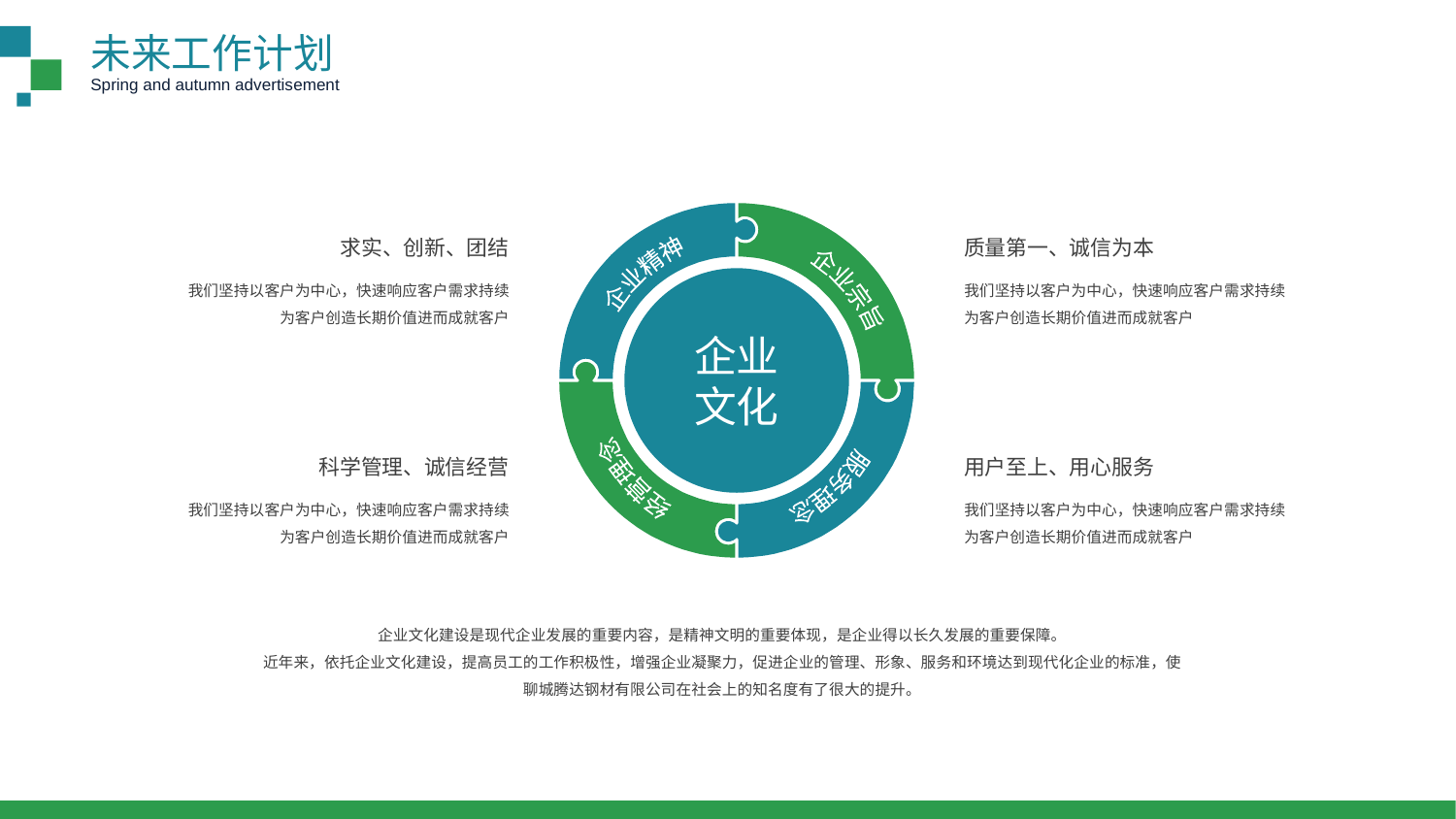

未来工作计划

Spring and autumn advertisement

求实、创新、团结
我们坚持以客户为中心，快速响应客户需求持续为客户创造长期价值进而成就客户
质量第一、诚信为本
我们坚持以客户为中心，快速响应客户需求持续为客户创造长期价值进而成就客户
企业精神
企业宗旨
经营理念
服务理念

企业
文化

科学管理、诚信经营
我们坚持以客户为中心，快速响应客户需求持续为客户创造长期价值进而成就客户
用户至上、用心服务
我们坚持以客户为中心，快速响应客户需求持续为客户创造长期价值进而成就客户
企业文化建设是现代企业发展的重要内容，是精神文明的重要体现，是企业得以长久发展的重要保障。
近年来，依托企业文化建设，提高员工的工作积极性，增强企业凝聚力，促进企业的管理、形象、服务和环境达到现代化企业的标准，使聊城腾达钢材有限公司在社会上的知名度有了很大的提升。